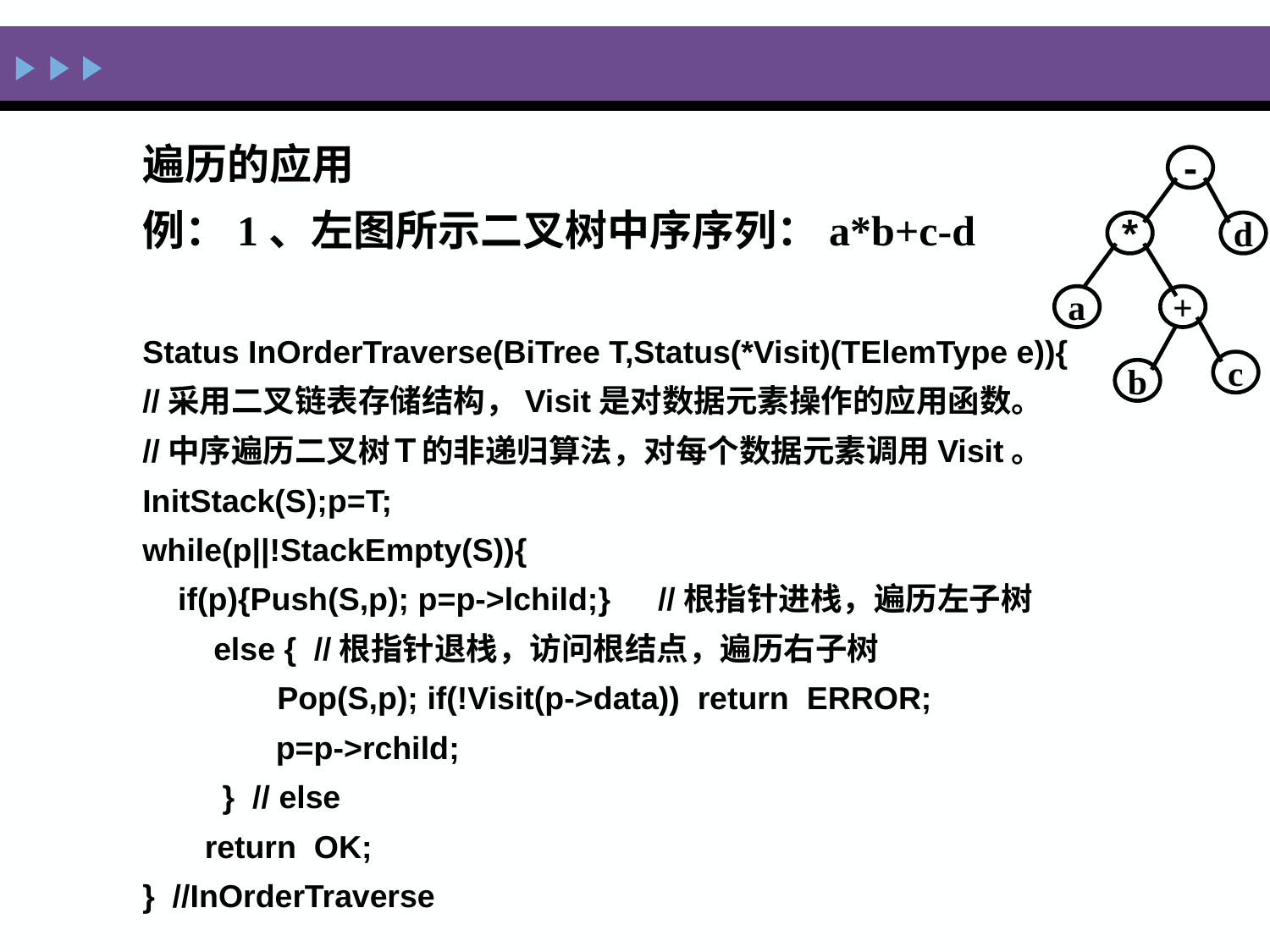

遍历的应用
例：1、左图所示二叉树中序序列：a*b+c-d

Status InOrderTraverse(BiTree T,Status(*Visit)(TElemType e)){
//采用二叉链表存储结构，Visit是对数据元素操作的应用函数。
//中序遍历二叉树Ｔ的非递归算法，对每个数据元素调用Visit。
InitStack(S);p=T;
while(p||!StackEmpty(S)){
    if(p){Push(S,p); p=p->lchild;}　//根指针进栈，遍历左子树
　　else {  //根指针退栈，访问根结点，遍历右子树
　　　　Pop(S,p); if(!Visit(p->data))  return  ERROR;
               p=p->rchild;
         }  // else
       return  OK;
}  //InOrderTraverse
-

*
d

a
+

c
b